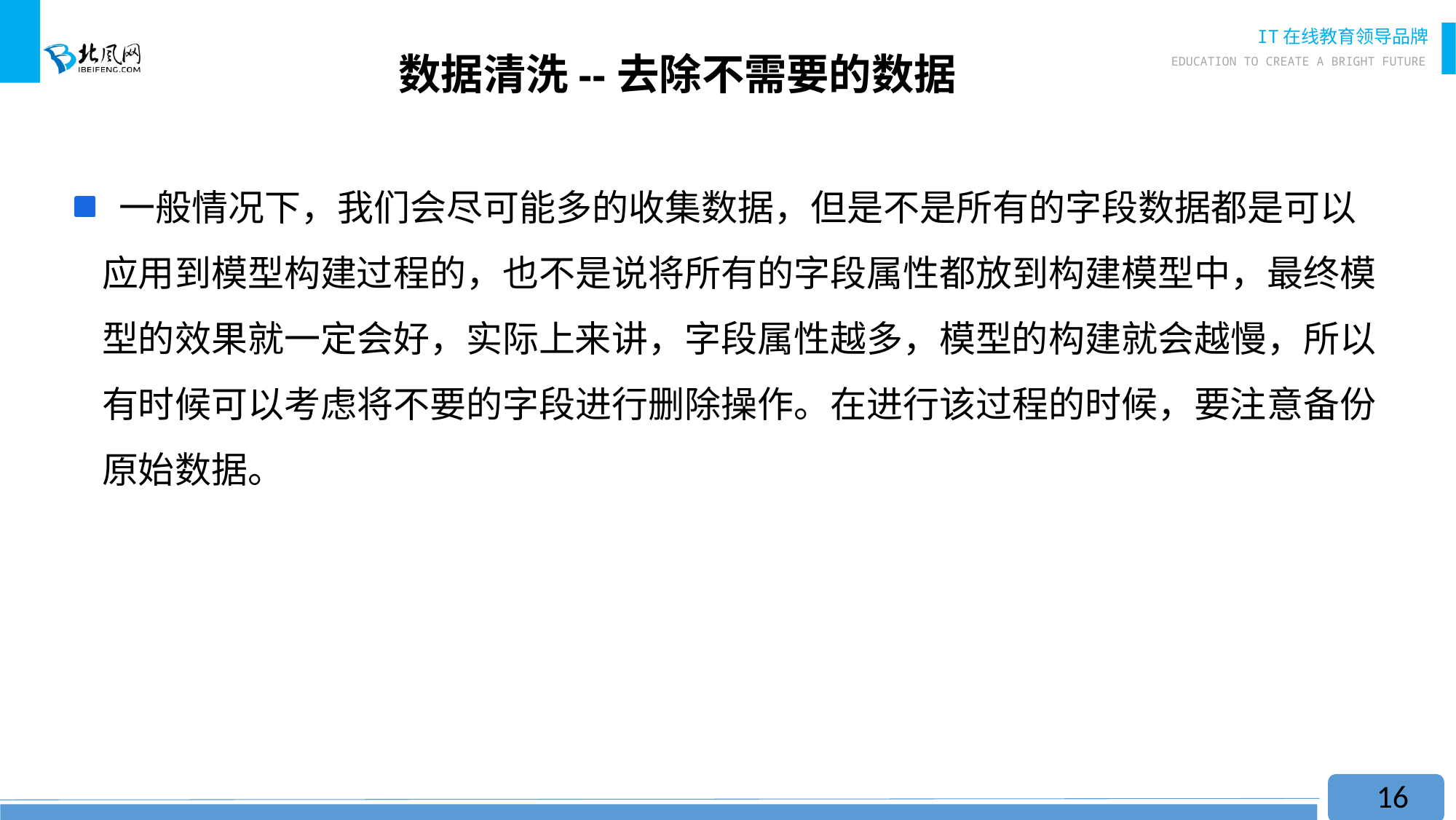

# 数据清洗--去除不需要的数据
 一般情况下，我们会尽可能多的收集数据，但是不是所有的字段数据都是可以应用到模型构建过程的，也不是说将所有的字段属性都放到构建模型中，最终模型的效果就一定会好，实际上来讲，字段属性越多，模型的构建就会越慢，所以有时候可以考虑将不要的字段进行删除操作。在进行该过程的时候，要注意备份原始数据。